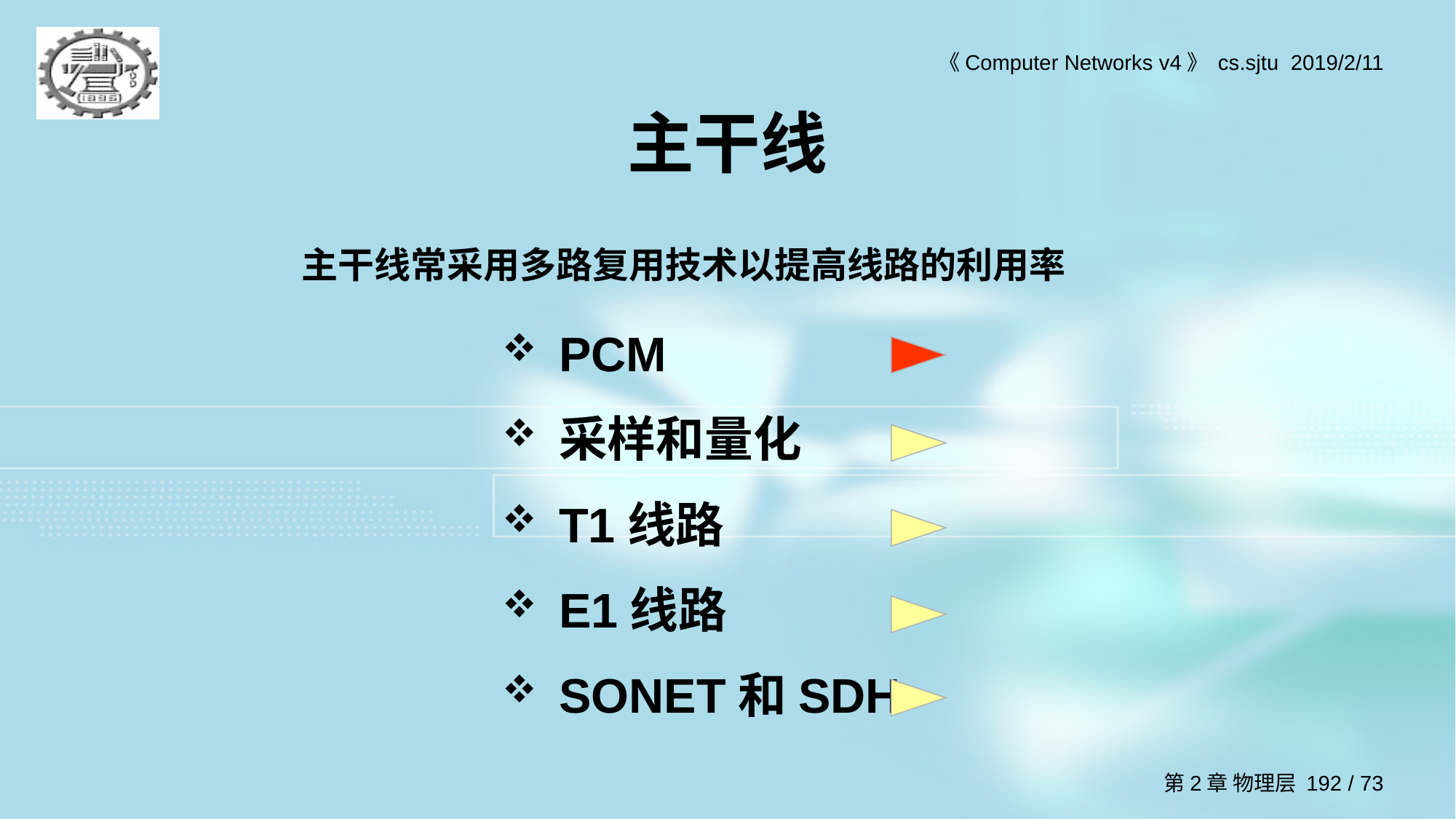

# 主干线
主干线常采用多路复用技术以提高线路的利用率
PCM
采样和量化
T1线路
E1线路
SONET和SDH